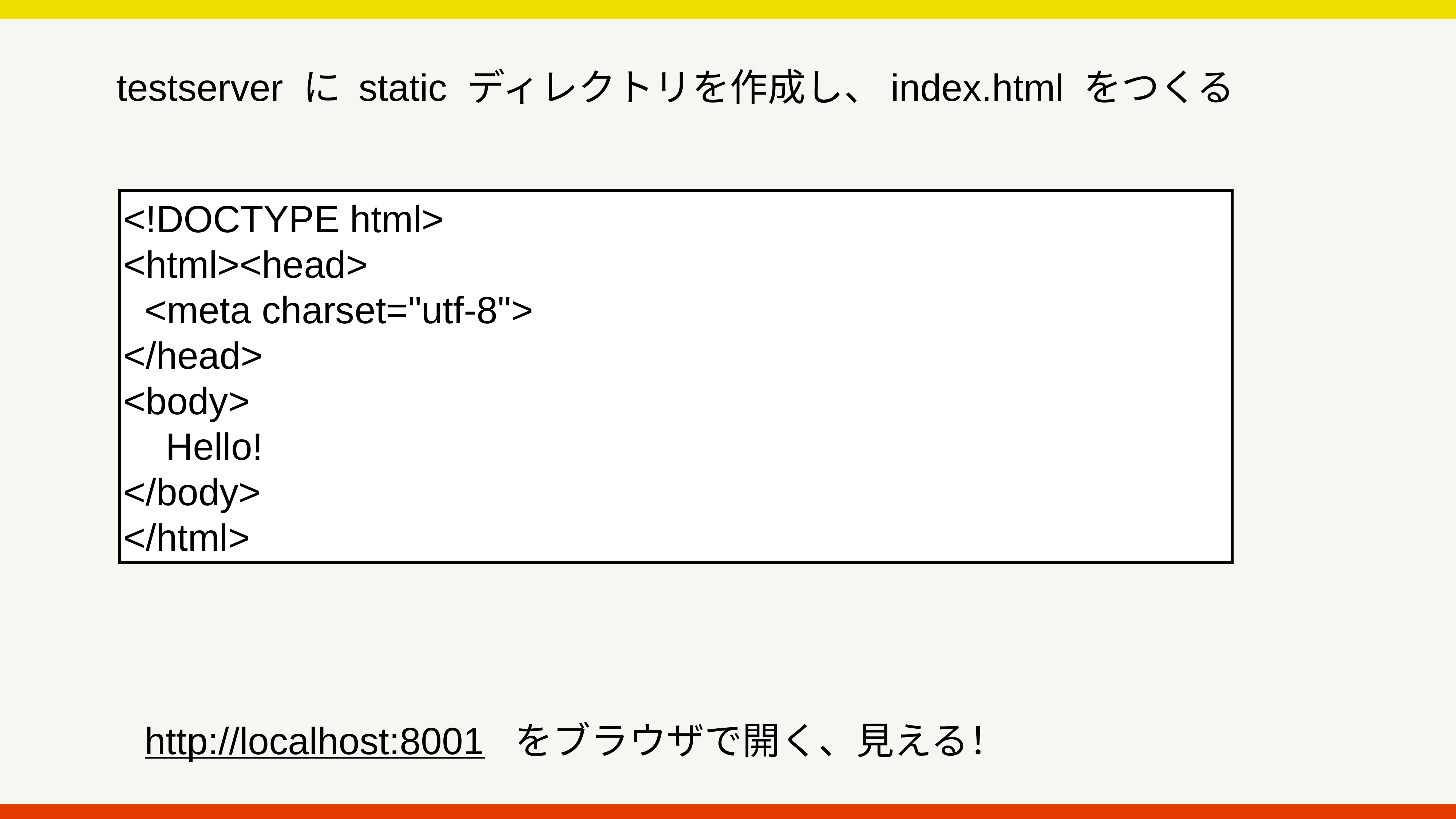

testserver に static ディレクトリを作成し、index.html をつくる
<!DOCTYPE html>
<html><head>
  <meta charset="utf-8">
</head>
<body>
    Hello!
</body>
</html>
http://localhost:8001  をブラウザで開く、見える！